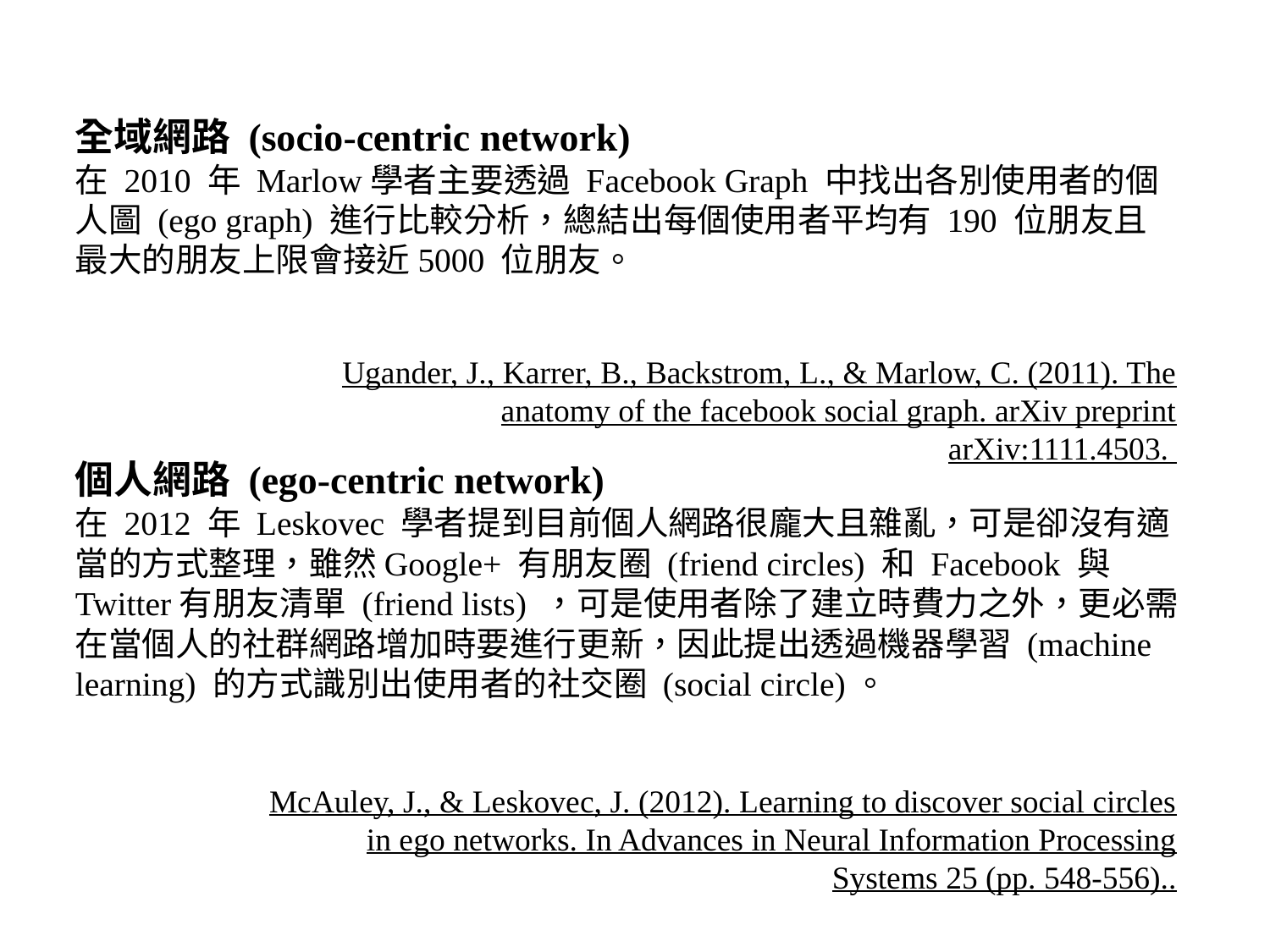

全域網路 (socio-centric network)
在 2010 年 Marlow學者主要透過 Facebook Graph 中找出各別使用者的個人圖 (ego graph) 進行比較分析，總結出每個使用者平均有 190 位朋友且最大的朋友上限會接近5000 位朋友。
Ugander, J., Karrer, B., Backstrom, L., & Marlow, C. (2011). The anatomy of the facebook social graph. arXiv preprint arXiv:1111.4503.
個人網路 (ego-centric network)
在 2012 年 Leskovec 學者提到目前個人網路很龐大且雜亂，可是卻沒有適當的方式整理，雖然Google+ 有朋友圈 (friend circles) 和 Facebook 與 Twitter有朋友清單 (friend lists) ，可是使用者除了建立時費力之外，更必需在當個人的社群網路增加時要進行更新，因此提出透過機器學習 (machine learning) 的方式識別出使用者的社交圈 (social circle)。

McAuley, J., & Leskovec, J. (2012). Learning to discover social circles in ego networks. In Advances in Neural Information Processing Systems 25 (pp. 548-556)..